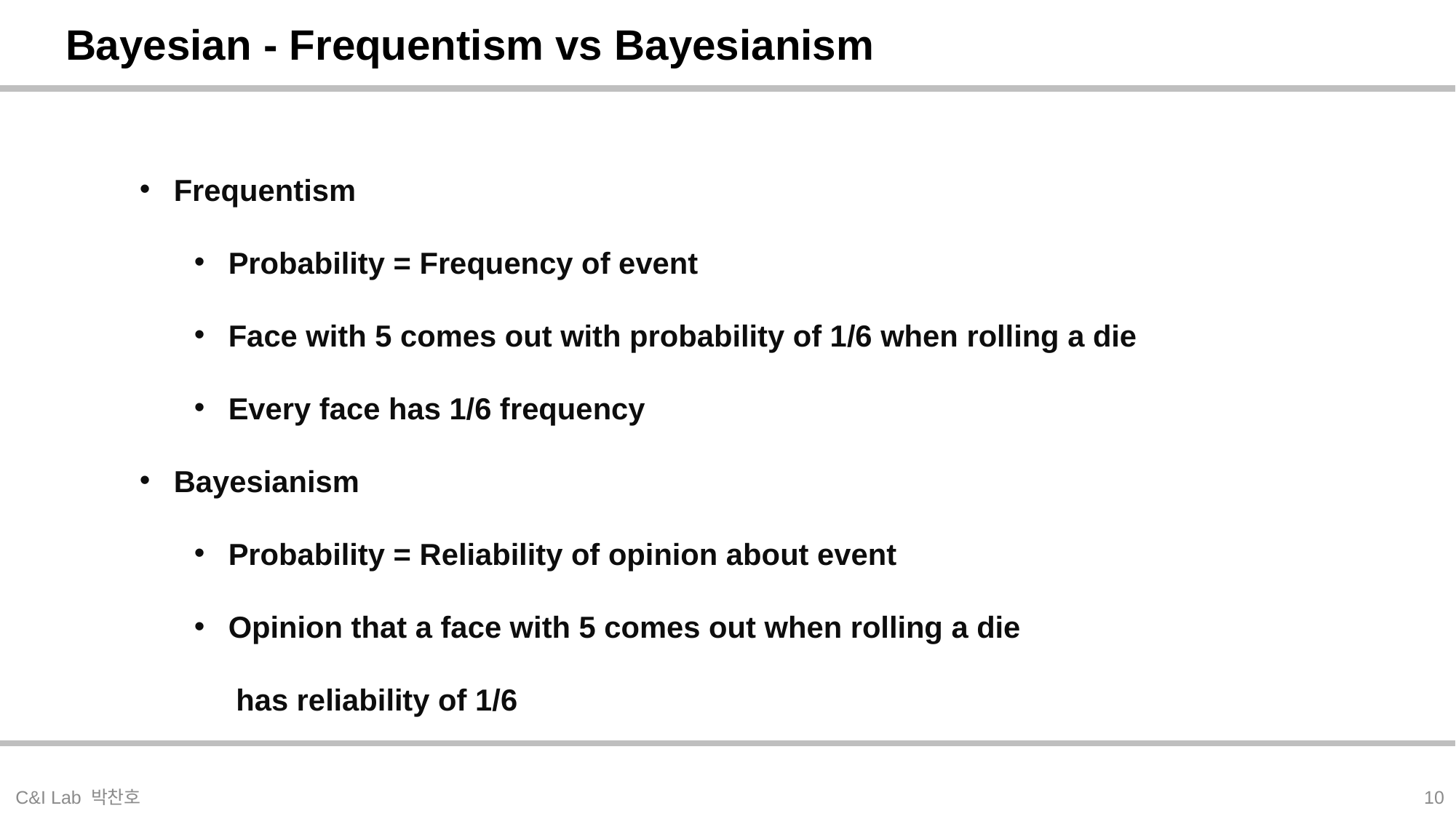

| Bayesian - Frequentism vs Bayesianism |
| --- |
Frequentism
Probability = Frequency of event
Face with 5 comes out with probability of 1/6 when rolling a die
Every face has 1/6 frequency
Bayesianism
Probability = Reliability of opinion about event
Opinion that a face with 5 comes out when rolling a die
     has reliability of 1/6
|  |
| --- |
10
C&I Lab 박찬호